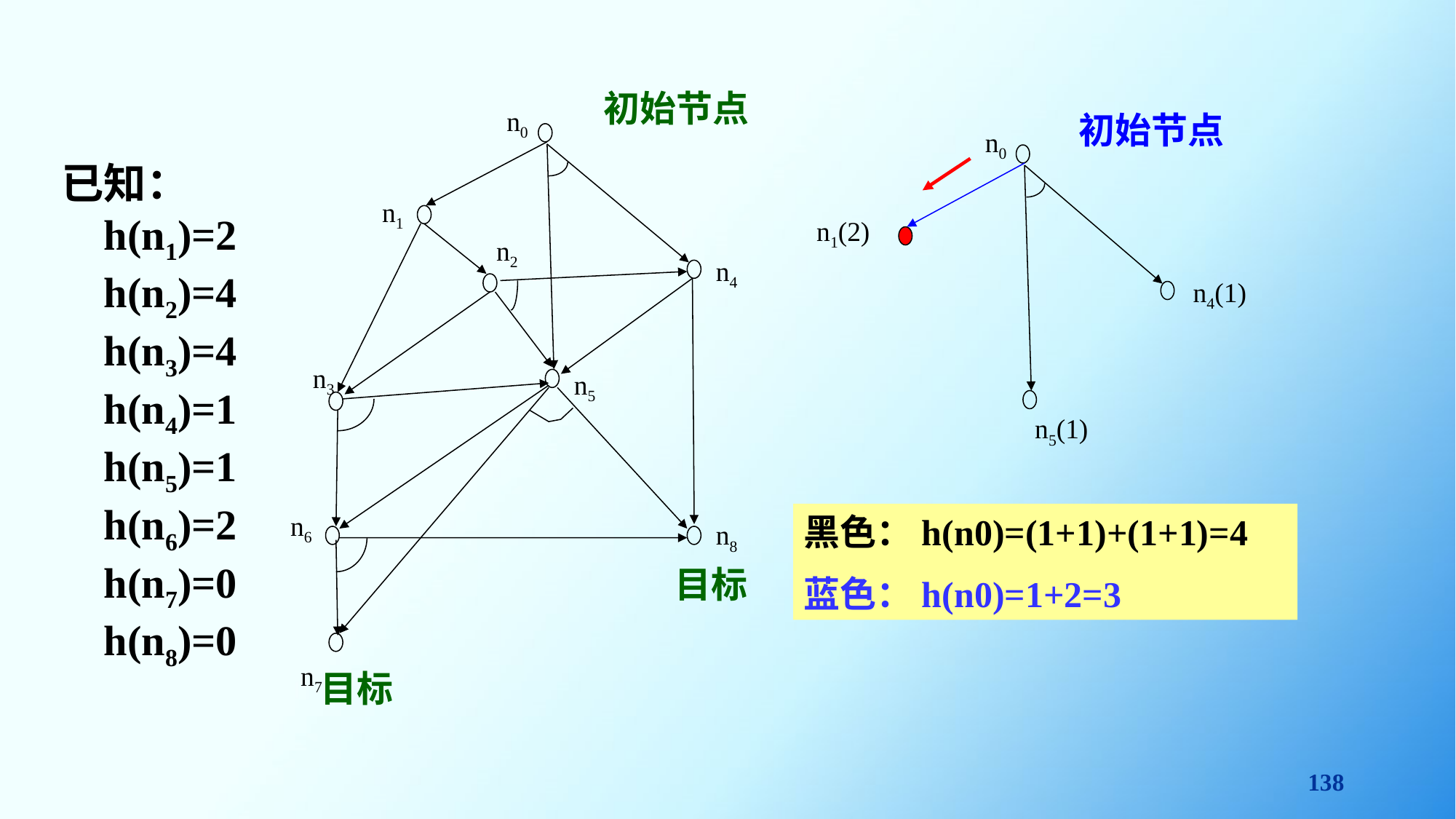

初始节点
n0

n1

n2
n4

n3
n5

n6
n8

目标

n7
目标
初始节点

n0

已知：
    h(n1)=2
    h(n2)=4
    h(n3)=4
    h(n4)=1
    h(n5)=1
    h(n6)=2
    h(n7)=0
    h(n8)=0

n1(2)

n4(1)

n5(1)
黑色：h(n0)=(1+1)+(1+1)=4
蓝色：h(n0)=1+2=3
138